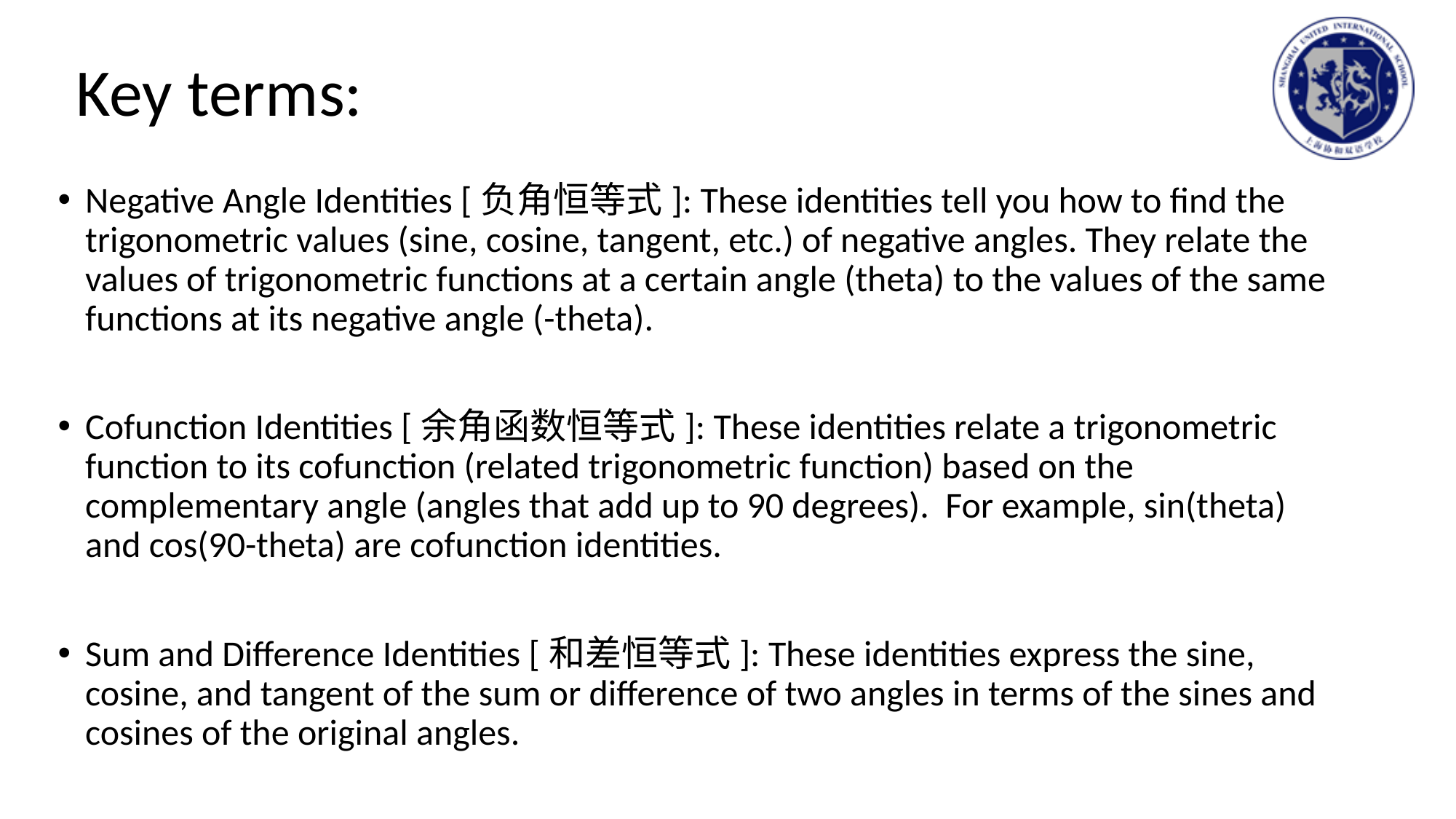

# Key terms:
Negative Angle Identities [负角恒等式]: These identities tell you how to find the trigonometric values (sine, cosine, tangent, etc.) of negative angles. They relate the values of trigonometric functions at a certain angle (theta) to the values of the same functions at its negative angle (-theta).

Cofunction Identities [余角函数恒等式]: These identities relate a trigonometric function to its cofunction (related trigonometric function) based on the complementary angle (angles that add up to 90 degrees).  For example, sin(theta) and cos(90-theta) are cofunction identities.

Sum and Difference Identities [和差恒等式]: These identities express the sine, cosine, and tangent of the sum or difference of two angles in terms of the sines and cosines of the original angles.